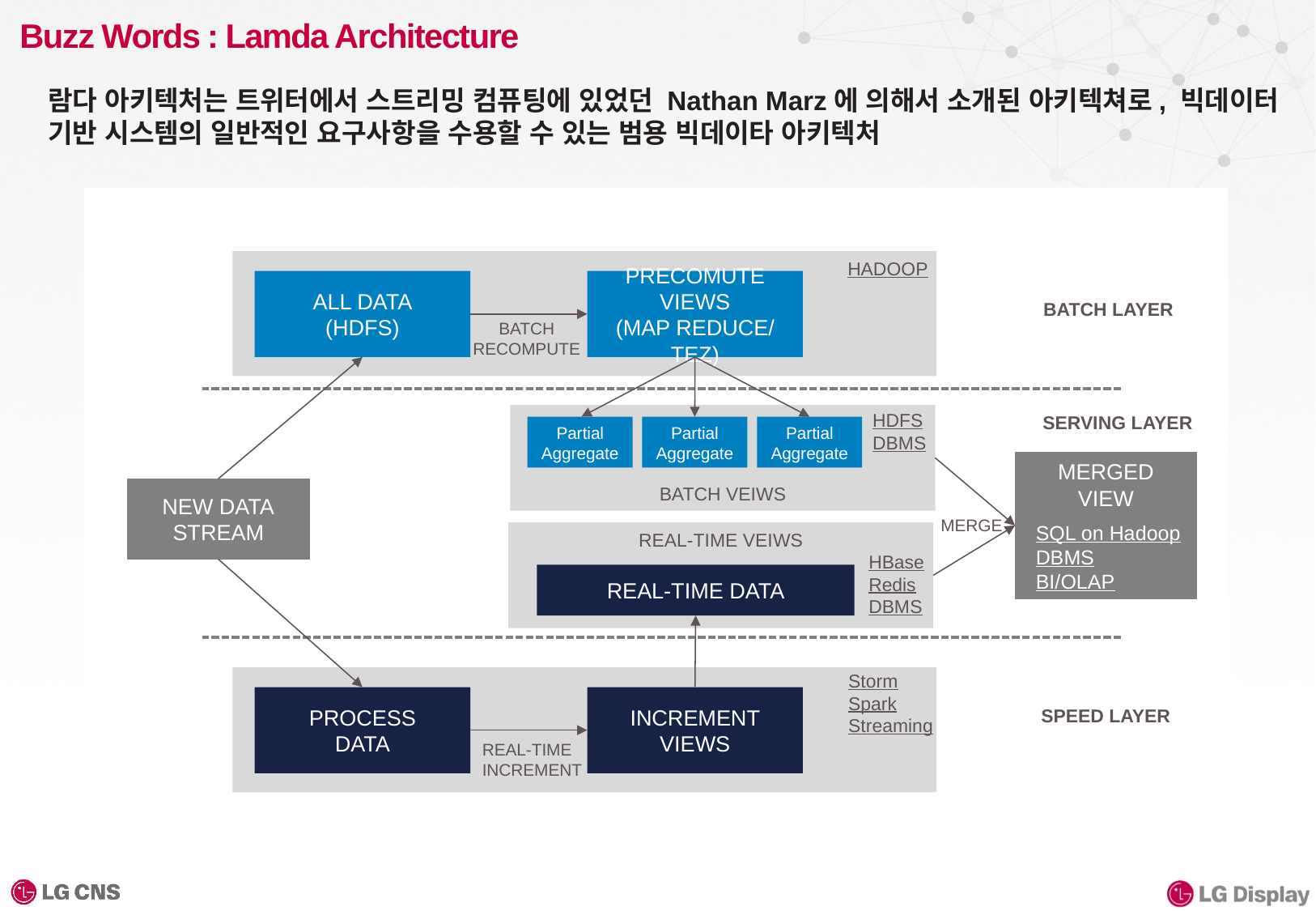

# Buzz Words : Lamda Architecture
람다 아키텍처는 트위터에서 스트리밍 컴퓨팅에 있었던 Nathan Marz에 의해서 소개된 아키텍쳐로, 빅데이터 기반 시스템의 일반적인 요구사항을 수용할 수 있는 범용 빅데이타 아키텍처

HADOOP
ALL DATA
(HDFS)
PRECOMUTE
VIEWS
(MAP REDUCE/TEZ)
BATCH LAYER
BATCH
RECOMPUTE
HDFS
DBMS
BATCH VEIWS
SERVING LAYER
Partial
Aggregate
Partial
Aggregate
Partial
Aggregate
MERGED
VIEW
NEW DATA
STREAM
MERGE
SQL on Hadoop
DBMS
BI/OLAP
REAL-TIME VEIWS
HBase
Redis
DBMS
REAL-TIME DATA

Storm
Spark Streaming
PROCESS
DATA
INCREMENT
VIEWS
SPEED LAYER
REAL-TIME
INCREMENT